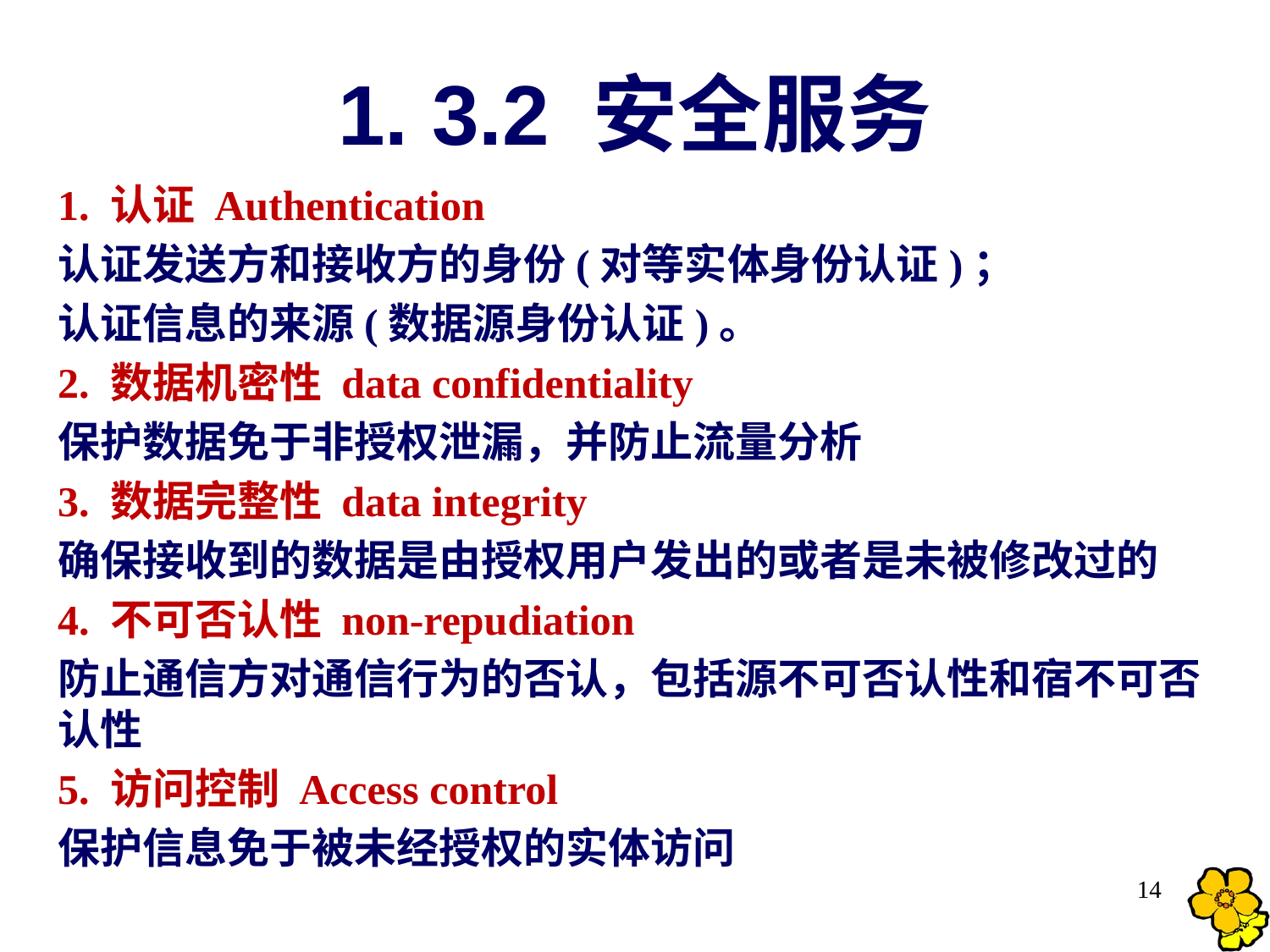

# 1. 3.2 安全服务
1. 认证 Authentication
认证发送方和接收方的身份(对等实体身份认证)；
认证信息的来源(数据源身份认证)。
2. 数据机密性 data confidentiality
保护数据免于非授权泄漏，并防止流量分析
3. 数据完整性 data integrity
确保接收到的数据是由授权用户发出的或者是未被修改过的
4. 不可否认性 non-repudiation
防止通信方对通信行为的否认，包括源不可否认性和宿不可否认性
5. 访问控制 Access control
保护信息免于被未经授权的实体访问
14